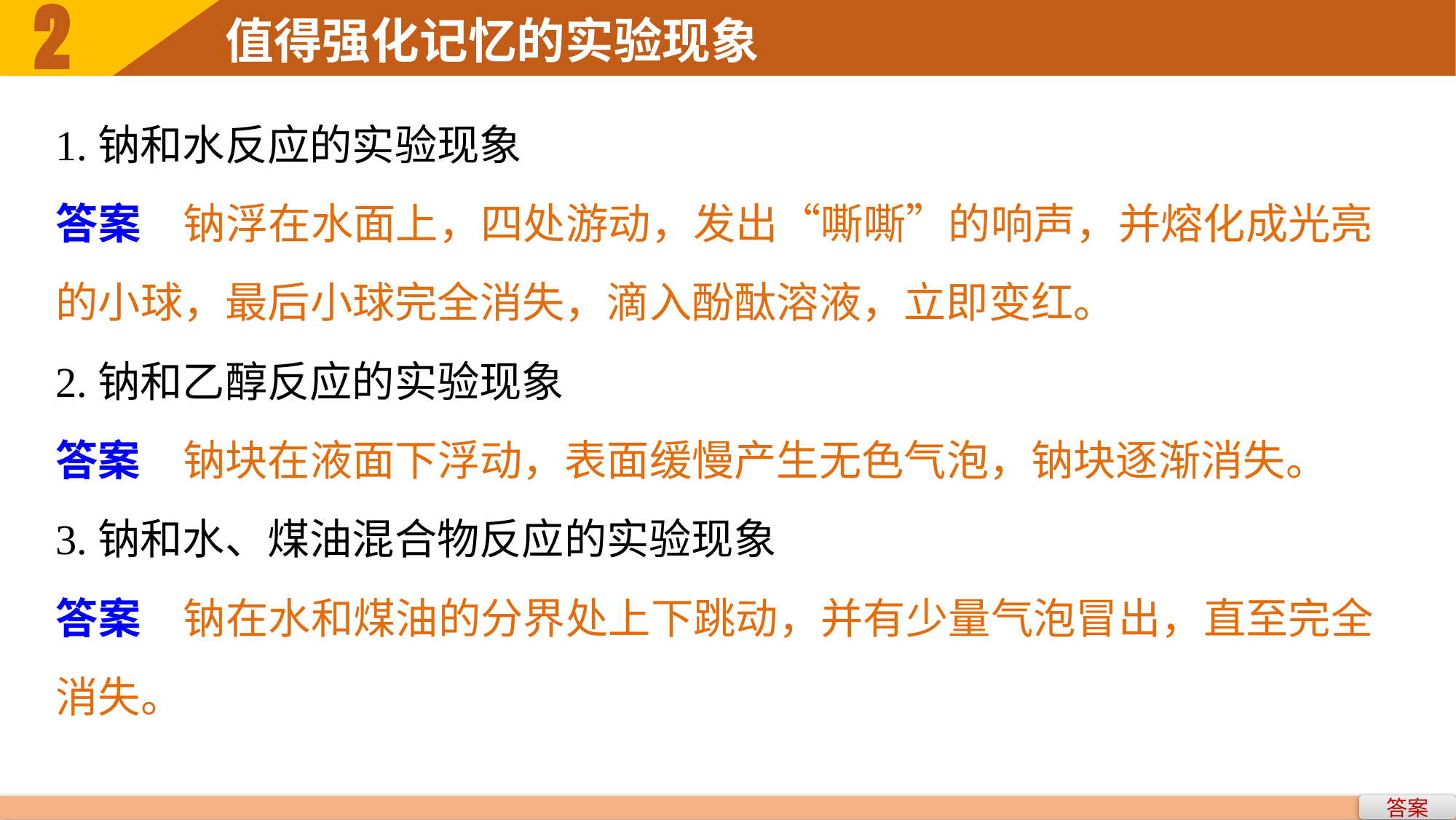

1.钠和水反应的实验现象
答案　钠浮在水面上，四处游动，发出“嘶嘶”的响声，并熔化成光亮的小球，最后小球完全消失，滴入酚酞溶液，立即变红。
2.钠和乙醇反应的实验现象
答案　钠块在液面下浮动，表面缓慢产生无色气泡，钠块逐渐消失。
3.钠和水、煤油混合物反应的实验现象
答案　钠在水和煤油的分界处上下跳动，并有少量气泡冒出，直至完全消失。
答案